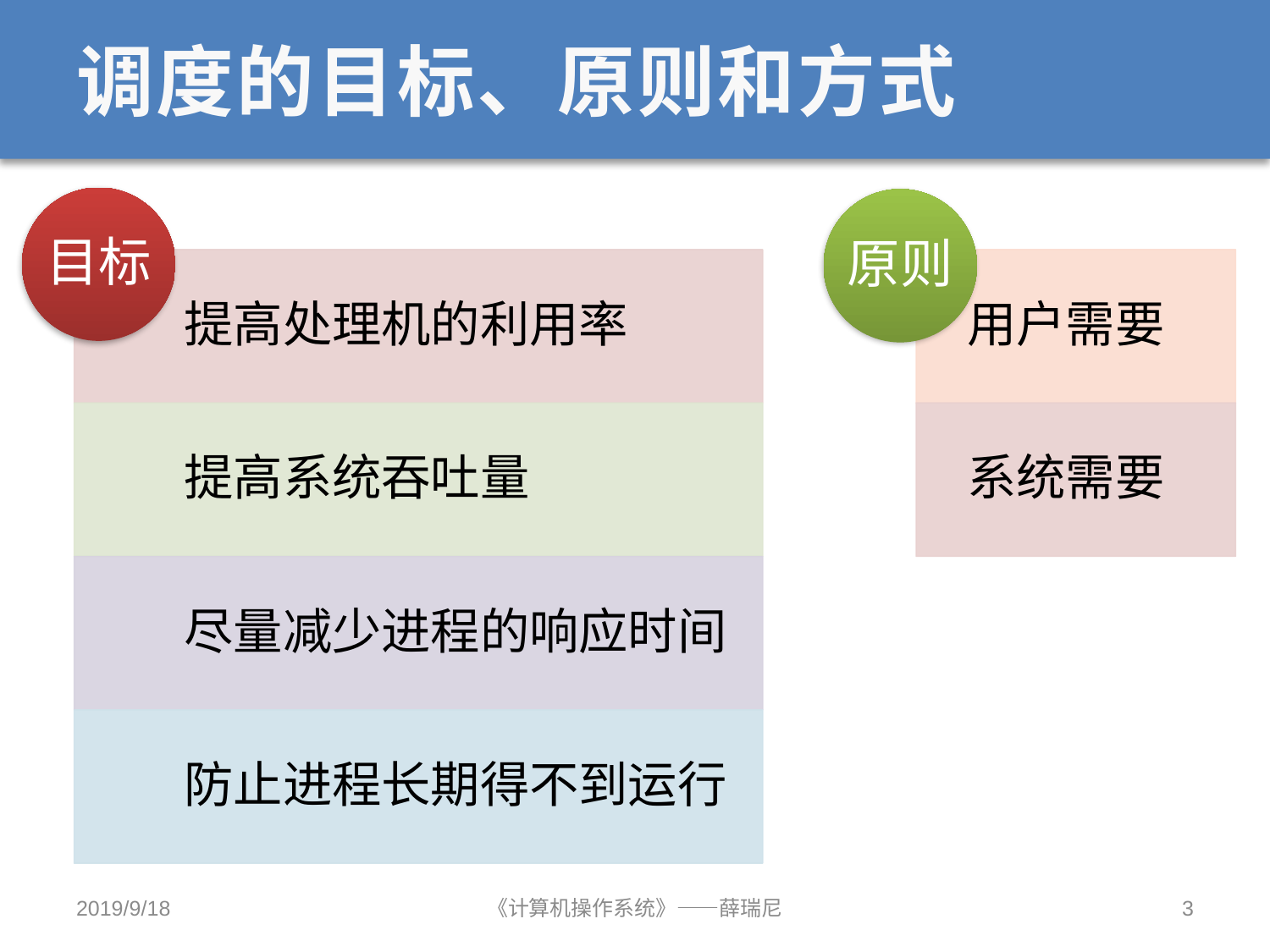

# 调度的目标、原则和方式
提高处理机的利用率
提高系统吞吐量
尽量减少进程的响应时间
防止进程长期得不到运行
目标
用户需要
系统需要
原则
2019/9/18
《计算机操作系统》——薛瑞尼
3